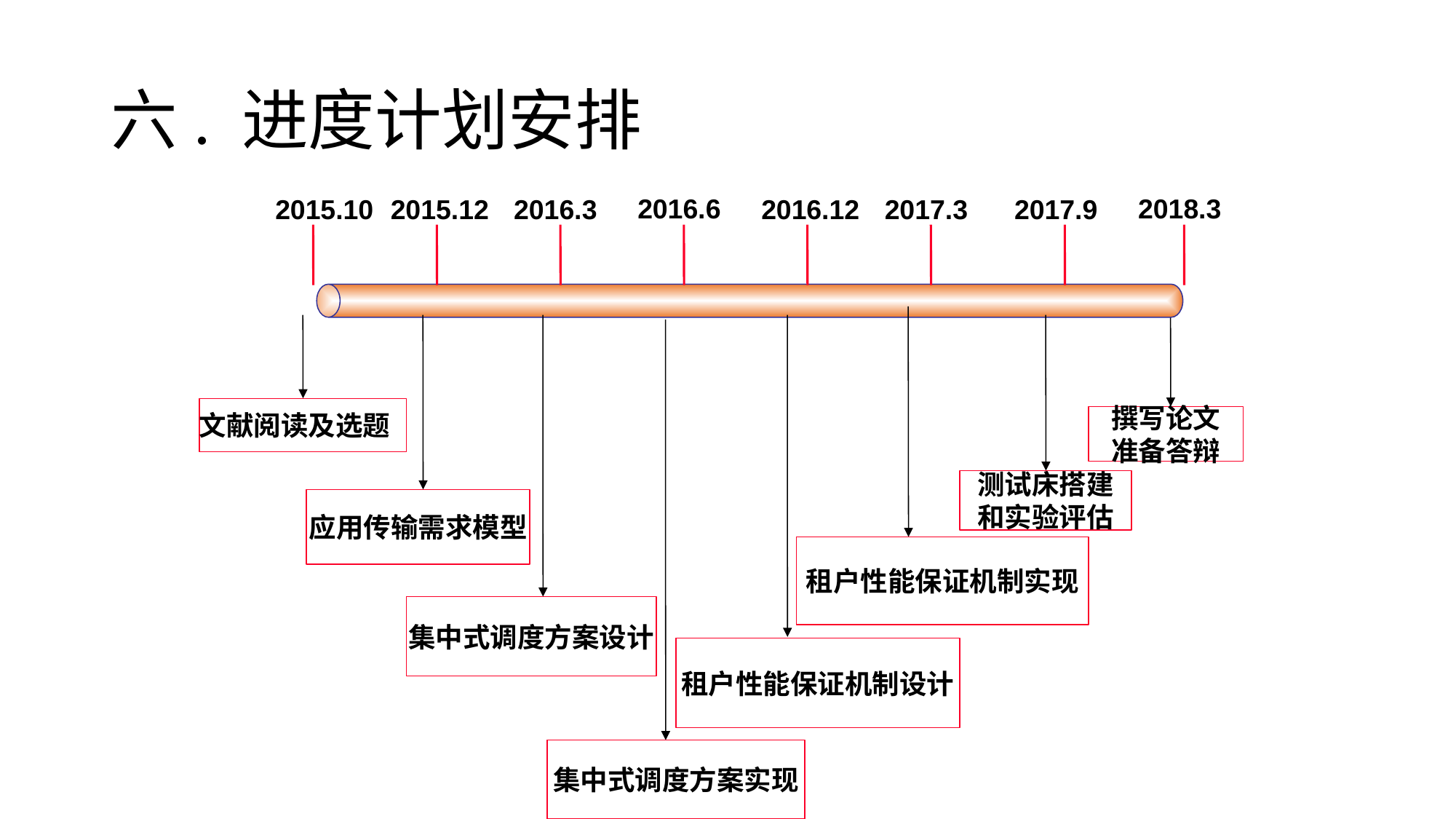

# 六. 进度计划安排

2016.6
2018.3
2015.10
2015.12
2016.3
2016.12
2017.3
2017.9

撰写论文
准备答辩

租户性能保证机制实现

应用传输需求模型

文献阅读及选题

集中式调度方案设计

租户性能保证机制设计

测试床搭建
和实验评估

集中式调度方案实现